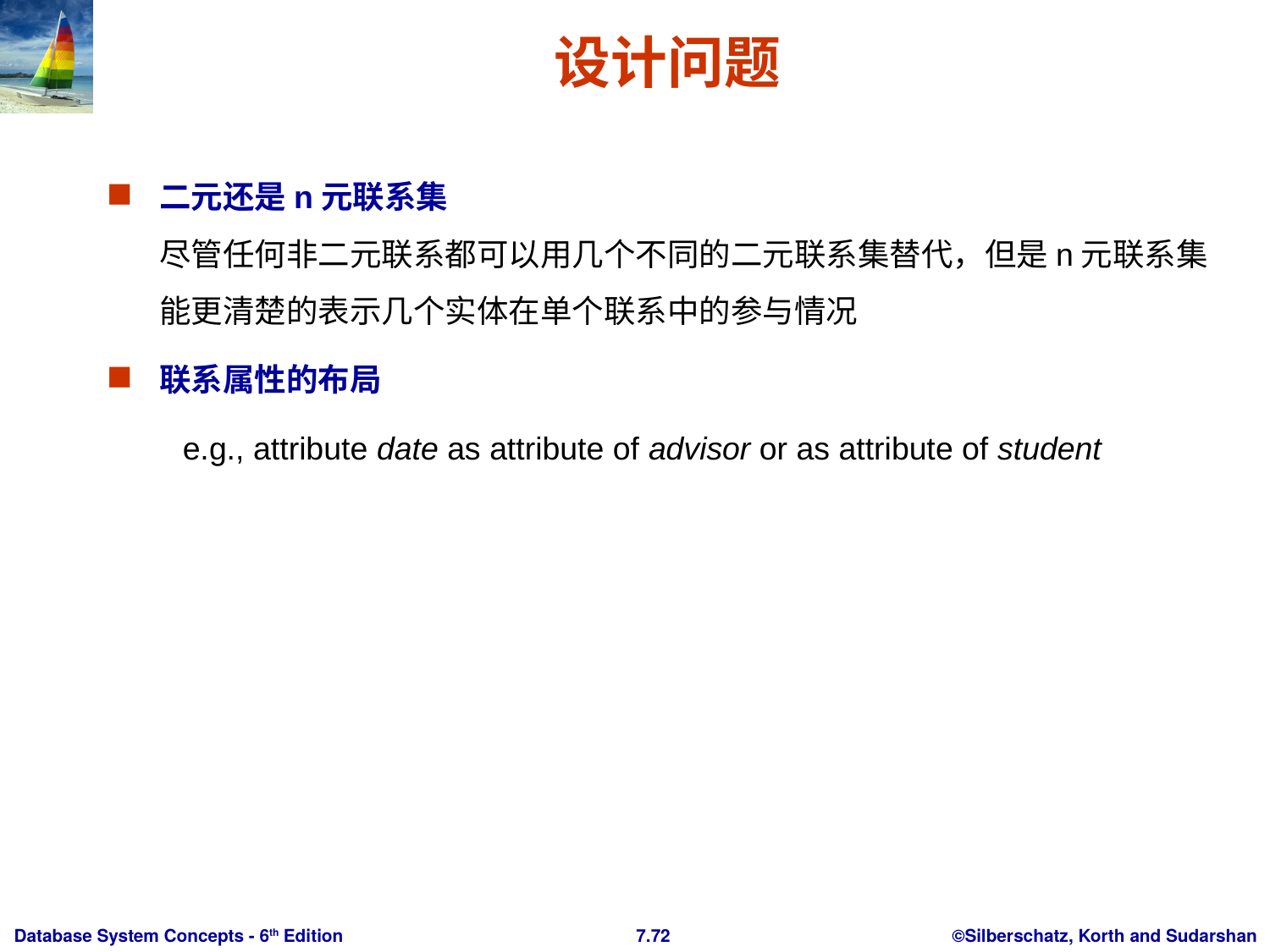

设计问题
二元还是n元联系集
尽管任何非二元联系都可以用几个不同的二元联系集替代，但是n元联系集能更清楚的表示几个实体在单个联系中的参与情况
联系属性的布局
        e.g., attribute date as attribute of advisor or as attribute of student